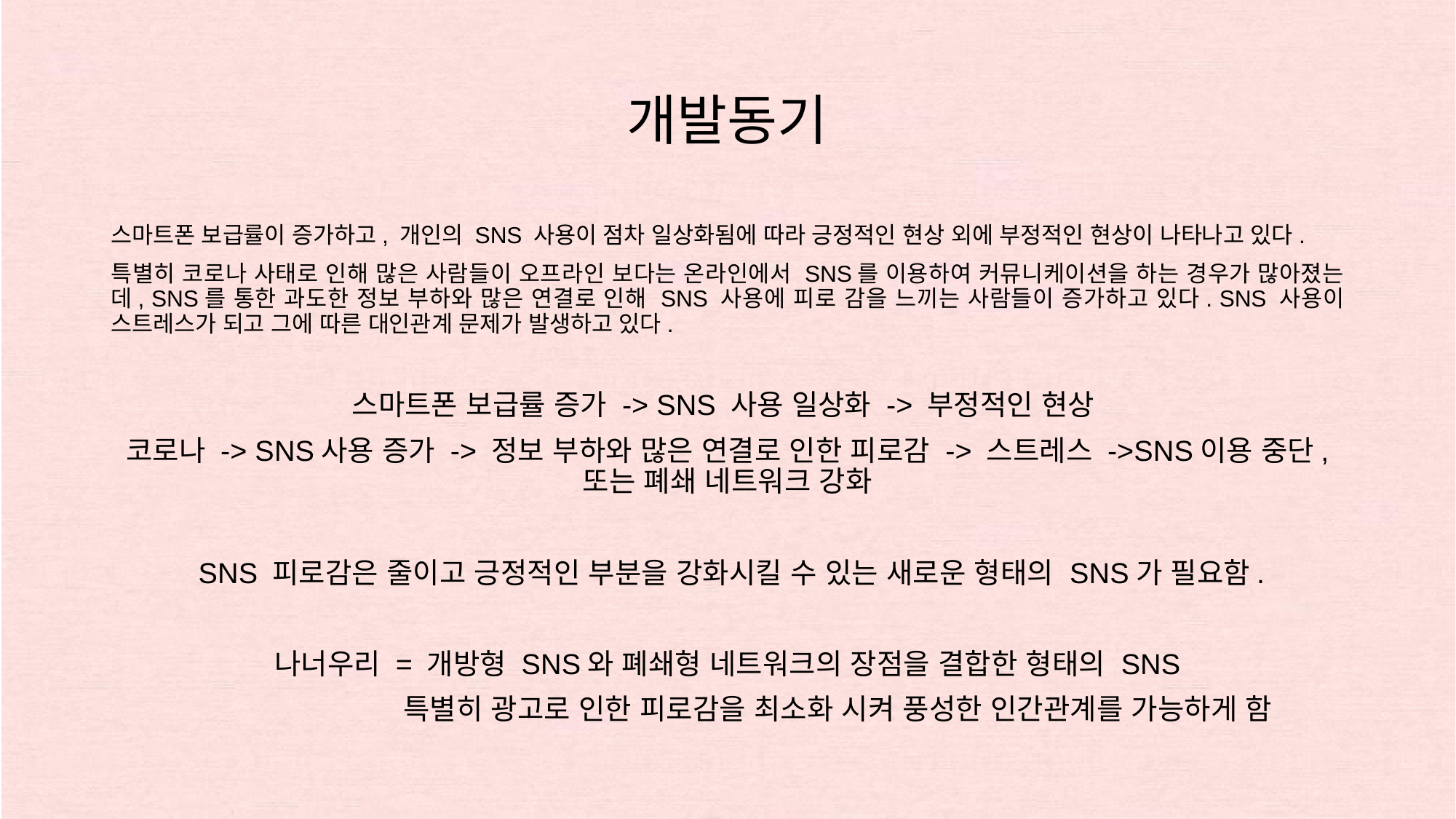

# 개발동기
스마트폰 보급률이 증가하고, 개인의 SNS 사용이 점차 일상화됨에 따라 긍정적인 현상 외에 부정적인 현상이 나타나고 있다.
특별히 코로나 사태로 인해 많은 사람들이 오프라인 보다는 온라인에서 SNS를 이용하여 커뮤니케이션을 하는 경우가 많아졌는데, SNS를 통한 과도한 정보 부하와 많은 연결로 인해 SNS 사용에 피로 감을 느끼는 사람들이 증가하고 있다. SNS 사용이 스트레스가 되고 그에 따른 대인관계 문제가 발생하고 있다.

스마트폰 보급률 증가 -> SNS 사용 일상화 -> 부정적인 현상
코로나 -> SNS사용 증가 -> 정보 부하와 많은 연결로 인한 피로감 -> 스트레스 ->SNS이용 중단, 또는 폐쇄 네트워크 강화

 SNS 피로감은 줄이고 긍정적인 부분을 강화시킬 수 있는 새로운 형태의 SNS가 필요함.

나너우리 = 개방형 SNS와 폐쇄형 네트워크의 장점을 결합한 형태의 SNS
		 특별히 광고로 인한 피로감을 최소화 시켜 풍성한 인간관계를 가능하게 함